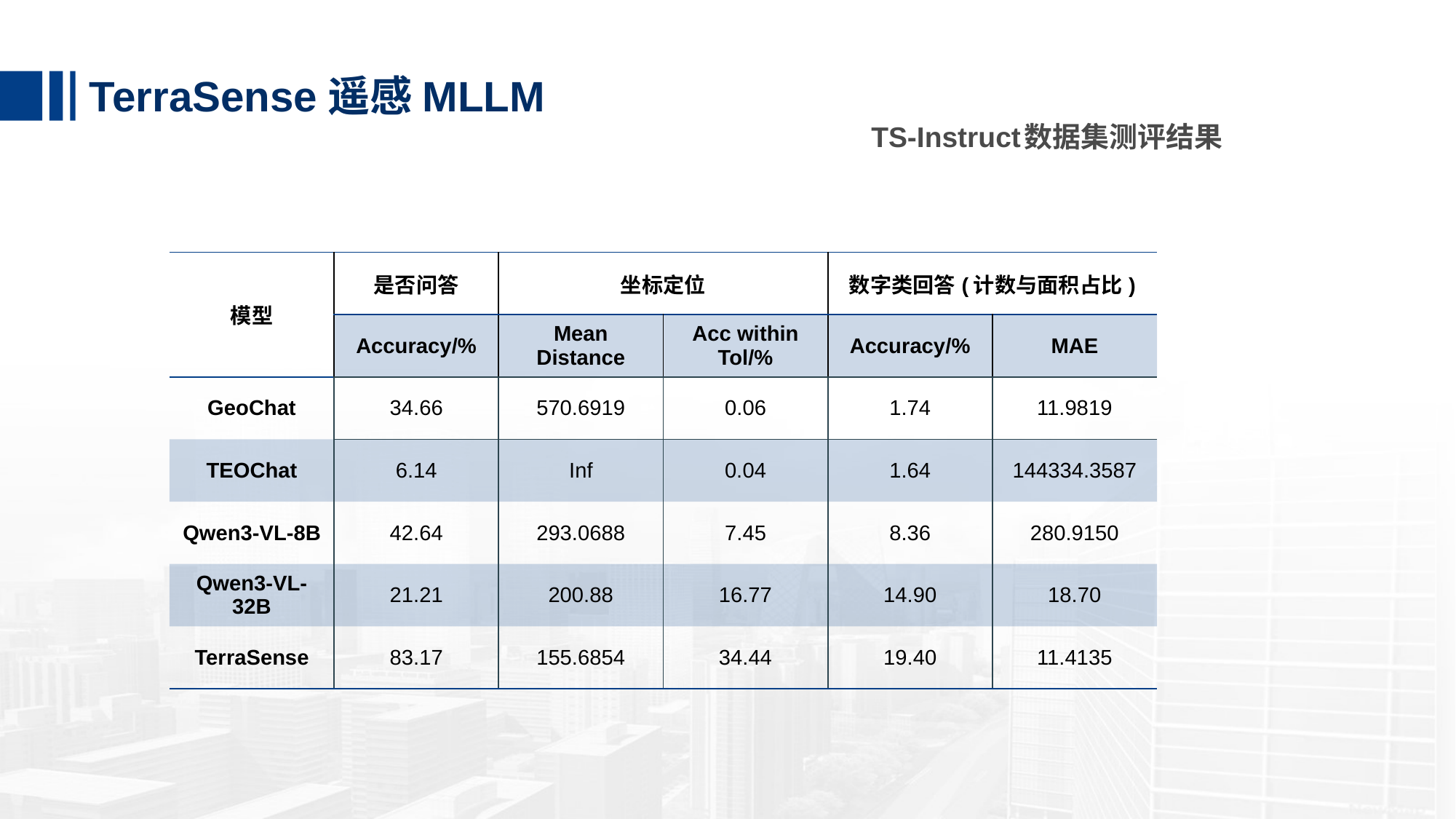

TerraSense遥感MLLM

TS-Instruct数据集测评结果
| 模型 | 是否问答 | 坐标定位 |  | 数字类回答(计数与面积占比) |  |
| --- | --- | --- | --- | --- | --- |
|  | Accuracy/% | Mean Distance | Acc within Tol/% | Accuracy/% | MAE |
| GeoChat | 34.66 | 570.6919 | 0.06 | 1.74 | 11.9819 |
| TEOChat | 6.14 | Inf | 0.04 | 1.64 | 144334.3587 |
| Qwen3-VL-8B | 42.64 | 293.0688 | 7.45 | 8.36 | 280.9150 |
| Qwen3-VL-32B | 21.21 | 200.88 | 16.77 | 14.90 | 18.70 |
| TerraSense | 83.17 | 155.6854 | 34.44 | 19.40 | 11.4135 |